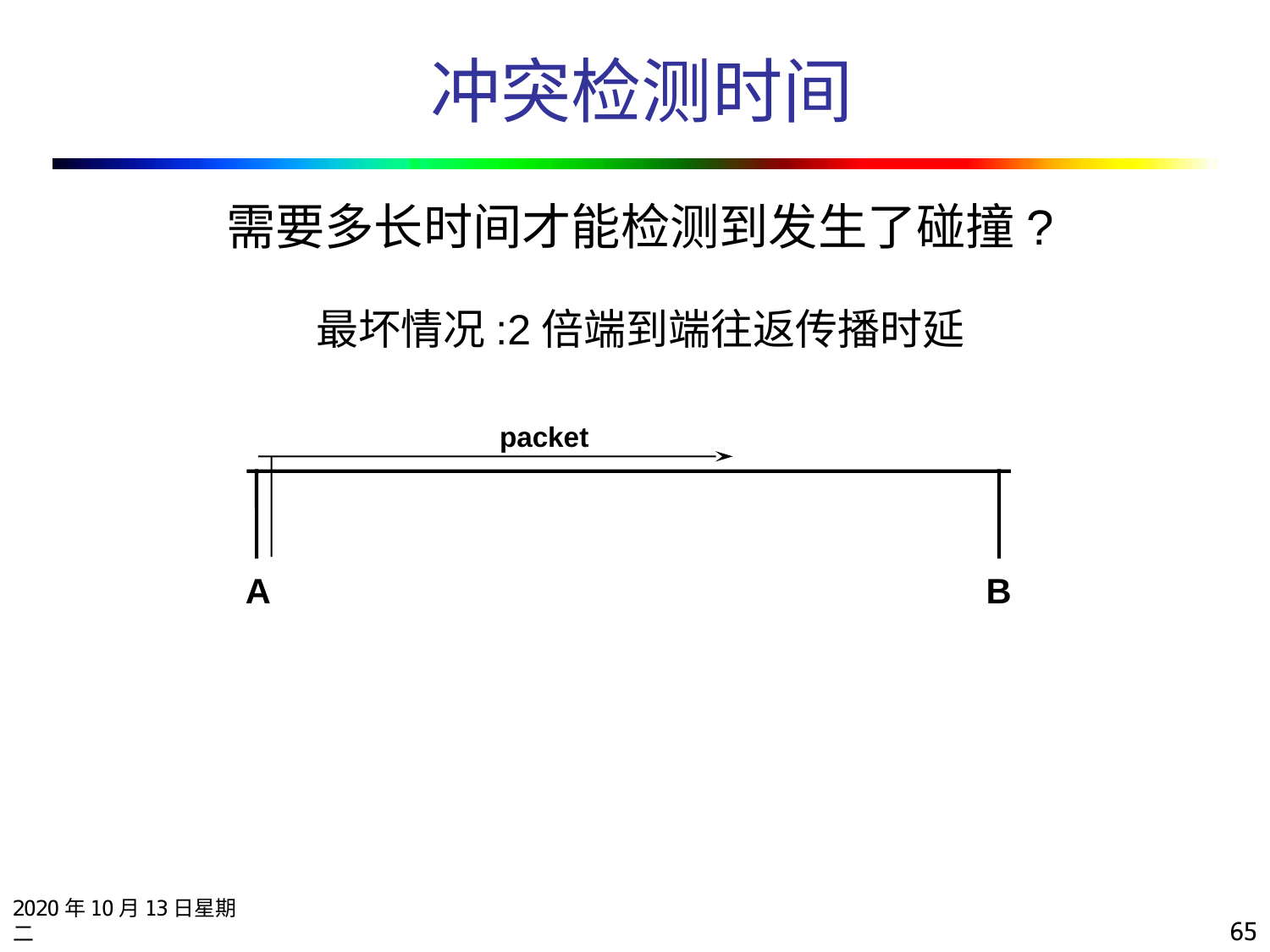

# 冲突检测时间
需要多长时间才能检测到发生了碰撞?

最坏情况:2倍端到端往返传播时延
packet

A
B
2020年10月13日星期二
65